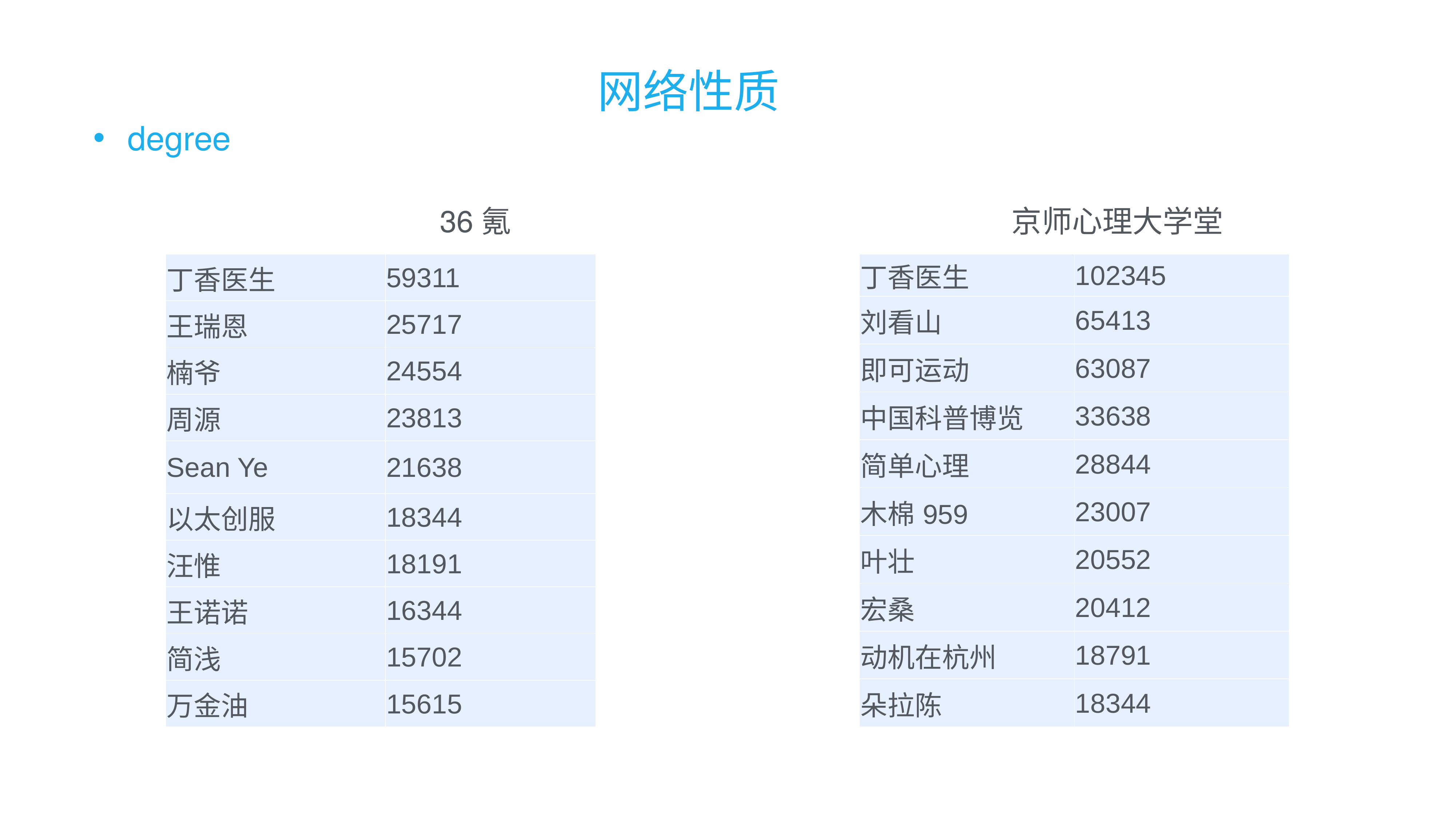

网络性质
degree

36氪
京师心理大学堂
| 丁香医生 | 59311 |
| --- | --- |
| 王瑞恩 | 25717 |
| 楠爷 | 24554 |
| 周源 | 23813 |
| Sean Ye | 21638 |
| 以太创服 | 18344 |
| 汪惟 | 18191 |
| 王诺诺 | 16344 |
| 简浅 | 15702 |
| 万金油 | 15615 |
| 丁香医生 | 102345 |
| --- | --- |
| 刘看山 | 65413 |
| 即可运动 | 63087 |
| 中国科普博览 | 33638 |
| 简单心理 | 28844 |
| 木棉959 | 23007 |
| 叶壮 | 20552 |
| 宏桑 | 20412 |
| 动机在杭州 | 18791 |
| 朵拉陈 | 18344 |